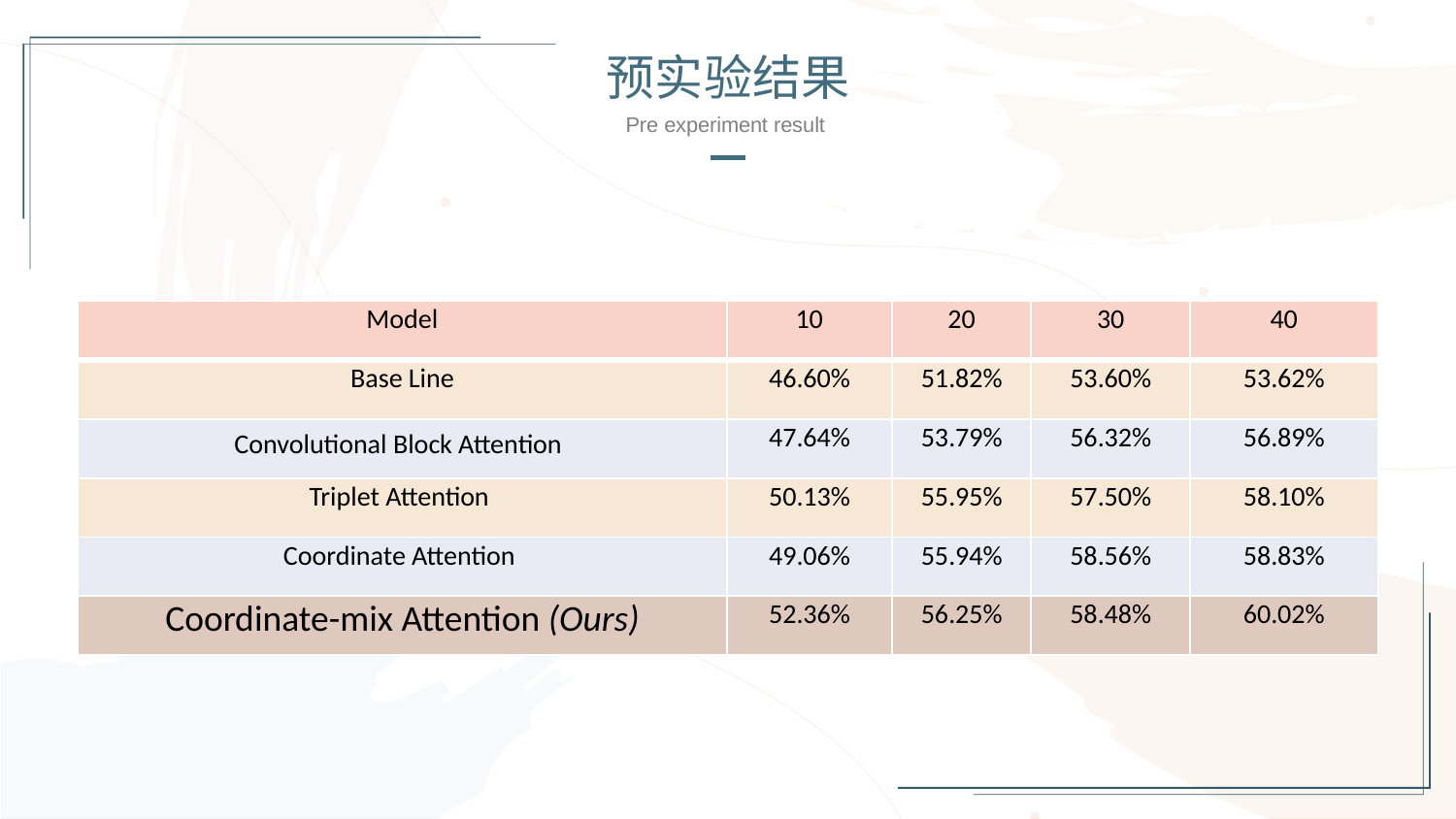

预实验结果
Pre experiment result
| Model | 10 | 20 | 30 | 40 |
| --- | --- | --- | --- | --- |
| Base Line | 46.60% | 51.82% | 53.60% | 53.62% |
| Convolutional Block Attention | 47.64% | 53.79% | 56.32% | 56.89% |
| Triplet Attention | 50.13% | 55.95% | 57.50% | 58.10% |
| Coordinate Attention | 49.06% | 55.94% | 58.56% | 58.83% |
| Coordinate-mix Attention (Ours) | 52.36% | 56.25% | 58.48% | 60.02% |